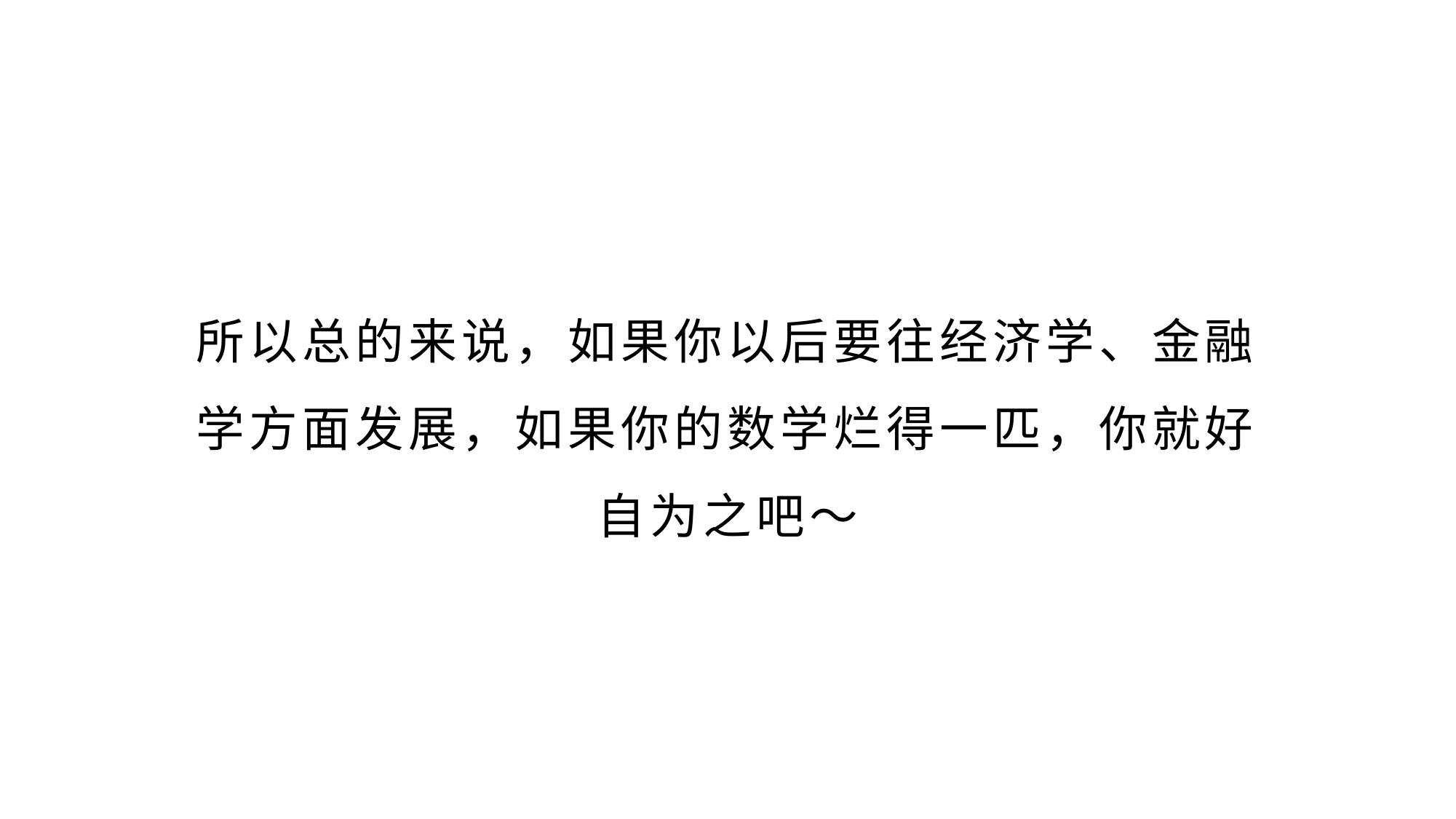

所以总的来说，如果你以后要往经济学、金融学方面发展，如果你的数学烂得一匹，你就好自为之吧～
这些就是理科在这个章节学的四种线